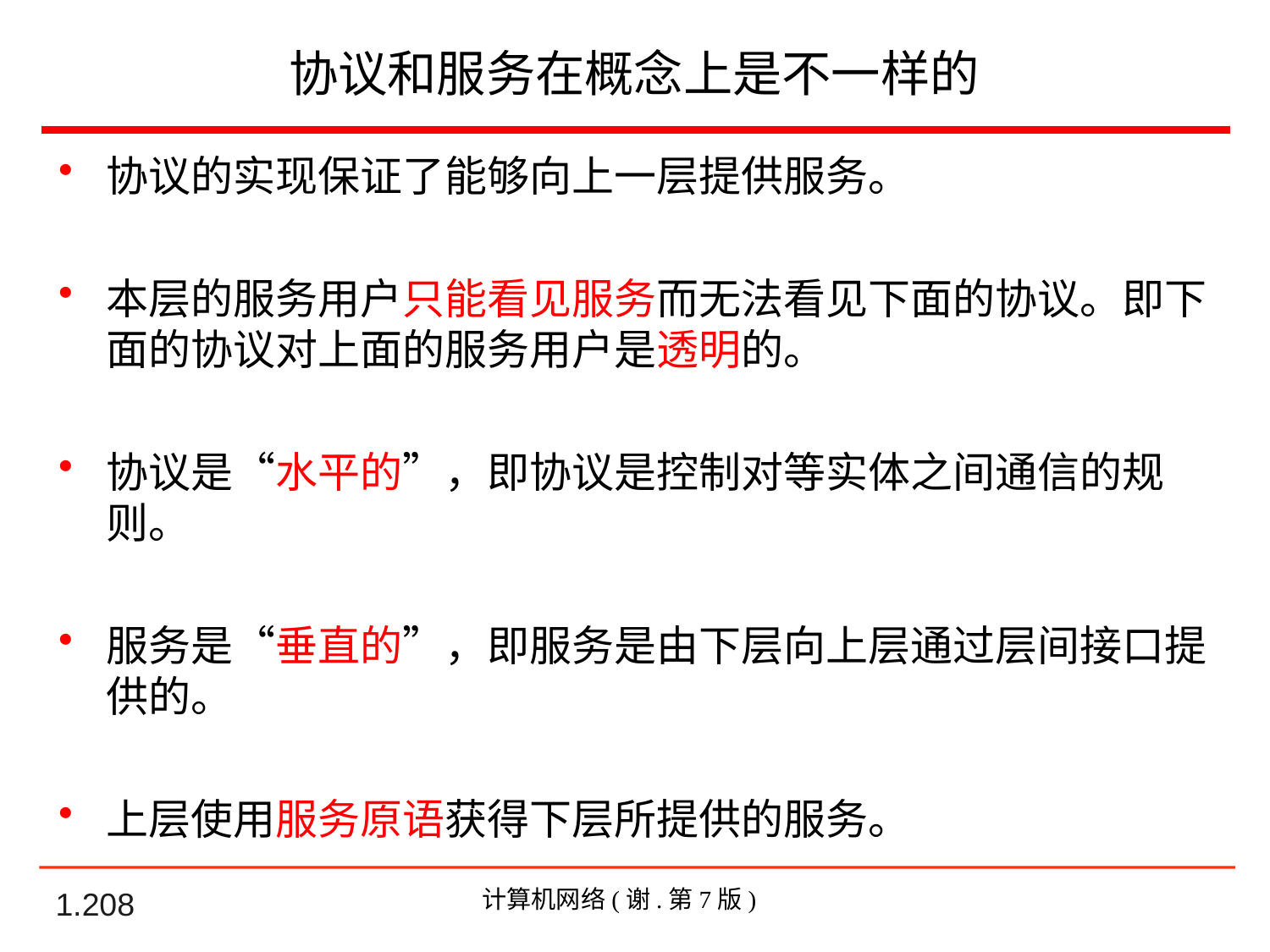

# 协议和服务在概念上是不一样的
协议的实现保证了能够向上一层提供服务。

本层的服务用户只能看见服务而无法看见下面的协议。即下面的协议对上面的服务用户是透明的。

协议是“水平的”，即协议是控制对等实体之间通信的规则。

服务是“垂直的”，即服务是由下层向上层通过层间接口提供的。

上层使用服务原语获得下层所提供的服务。